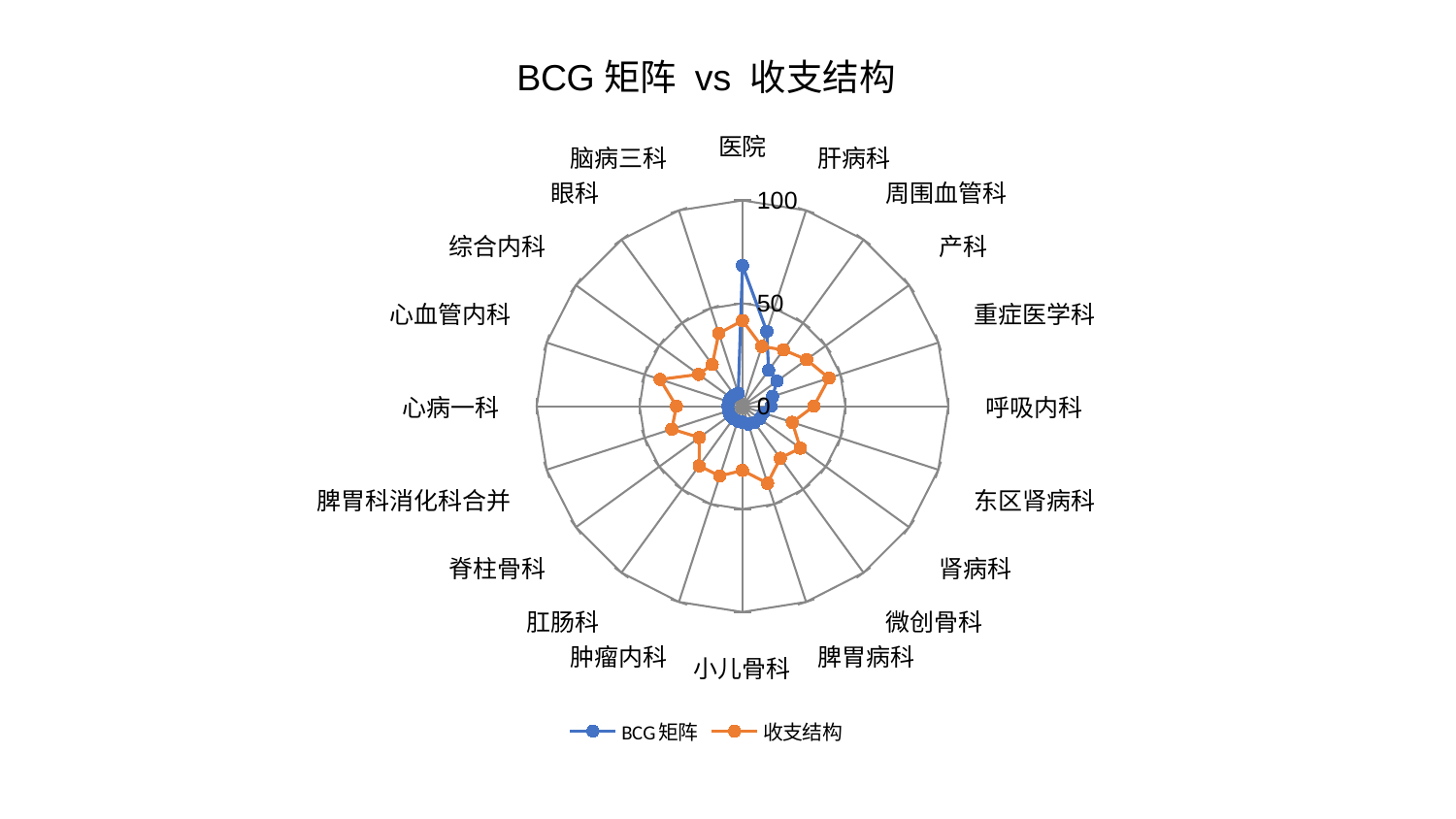

### Chart: BCG矩阵 vs 收支结构

| Category | BCG矩阵 | 收支结构 |
|---|---|---|
| 医院 | 68.3491336680153 | 41.59504062083707 |
| 肝病科 | 38.20120946980353 | 30.493547668041312 |
| 周围血管科 | 21.57623660356813 | 33.85670740306322 |
| 产科 | 20.716434724084987 | 38.500405834900135 |
| 重症医学科 | 15.34298919296237 | 44.193578362026415 |
| 呼吸内科 | 13.854645918309934 | 34.68616165457552 |
| 东区肾病科 | 10.670645318897034 | 25.433682931010175 |
| 肾病科 | 10.412311240633356 | 34.721543138315475 |
| 微创骨科 | 9.839673051517657 | 31.22587793593284 |
| 脾胃病科 | 9.20097843484877 | 39.406028243418625 |
| 小儿骨科 | 7.829311033413643 | 31.20871597274719 |
| 肿瘤内科 | 7.651822274336052 | 35.67402070006713 |
| 肛肠科 | 7.558735986413489 | 35.85124007377802 |
| 脊柱骨科 | 7.454791221962459 | 25.944536061961376 |
| 脾胃科消化科合并 | 7.218764726610078 | 36.12162217696189 |
| 心病一科 | 7.146927147890625 | 32.10964796206293 |
| 心血管内科 | 7.054109032086023 | 42.10856699874219 |
| 综合内科 | 6.996188892433071 | 26.319659311013787 |
| 眼科 | 6.675270054178308 | 25.006558163379893 |
| 脑病三科 | 6.639568904437853 | 37.18307464982073 |
83